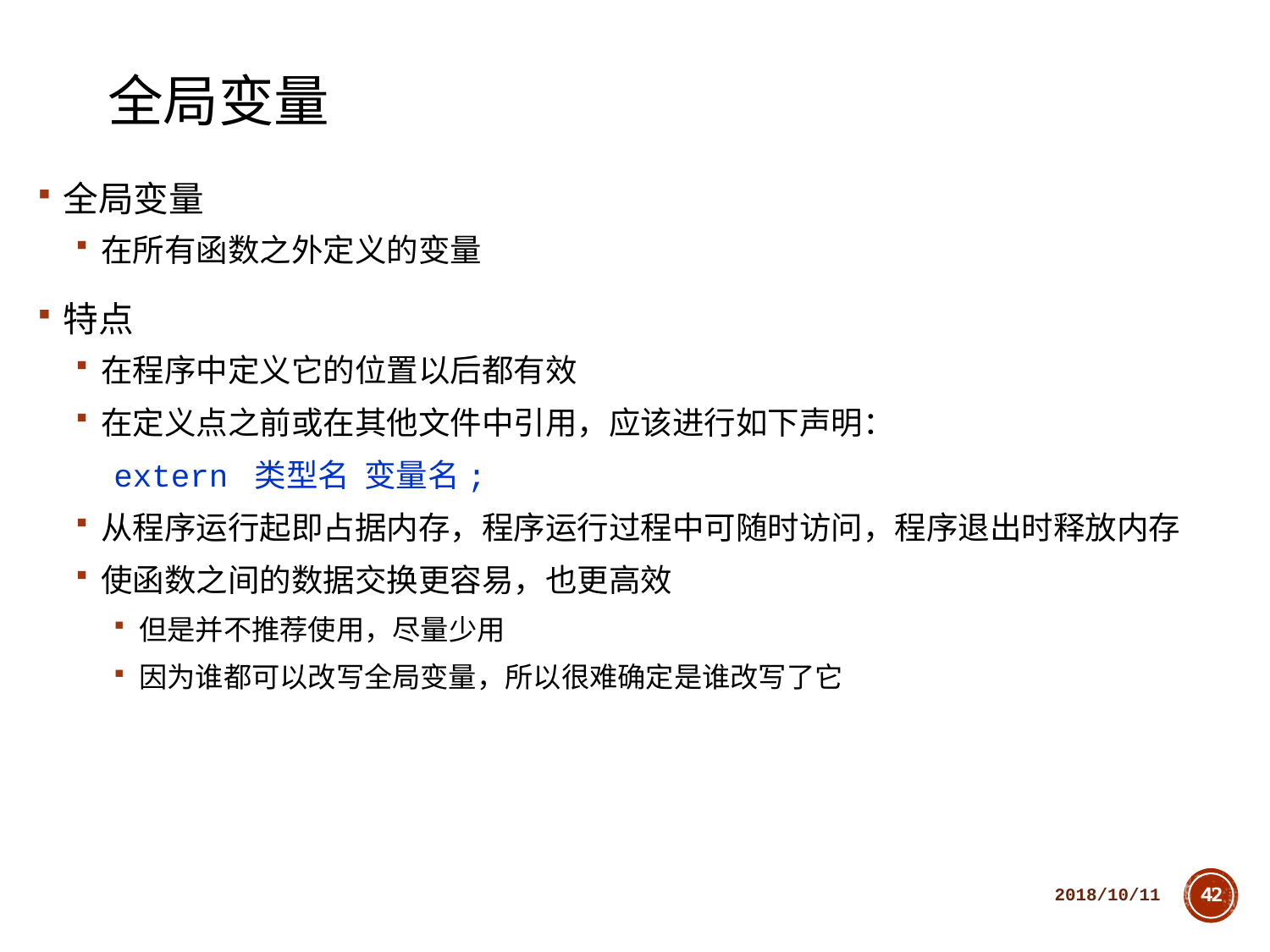

# 全局变量
全局变量
在所有函数之外定义的变量
特点
在程序中定义它的位置以后都有效
在定义点之前或在其他文件中引用，应该进行如下声明：
  extern 类型名  变量名;
从程序运行起即占据内存，程序运行过程中可随时访问，程序退出时释放内存
使函数之间的数据交换更容易，也更高效
但是并不推荐使用，尽量少用
因为谁都可以改写全局变量，所以很难确定是谁改写了它
2018/10/11
42